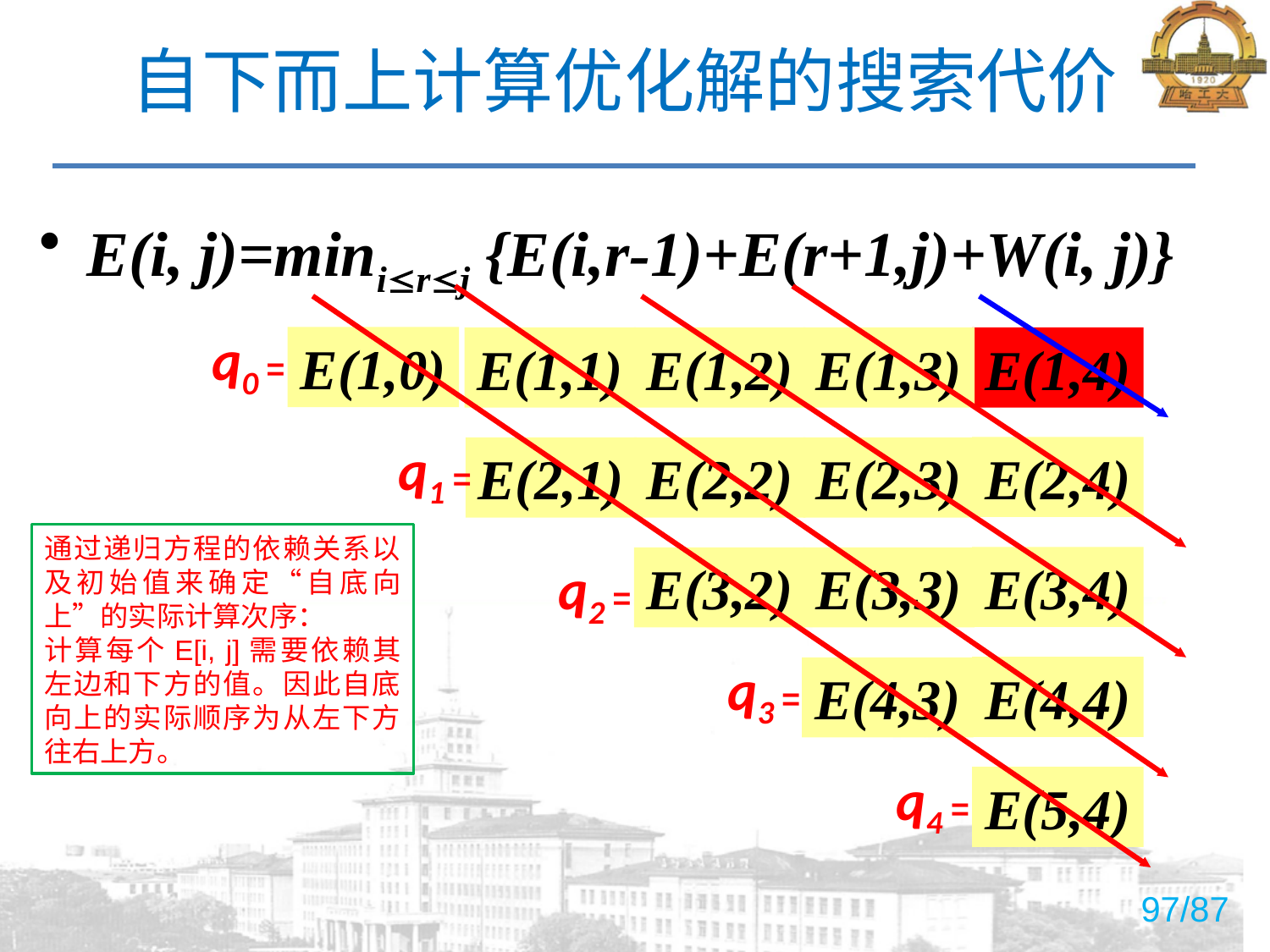

# 自下而上计算优化解的搜索代价
E(i, j)=mini≤r≤j {E(i,r-1)+E(r+1,j)+W(i, j)}

q0 =
E(1,0)
E(1,1)
E(1,2)
E(1,3)
E(1,4)
q1 =
E(2,4)
E(2,1)
E(2,2)
E(2,3)
通过递归方程的依赖关系以及初始值来确定“自底向上”的实际计算次序：
计算每个E[i, j]需要依赖其左边和下方的值。因此自底向上的实际顺序为从左下方往右上方。
q2 =
E(3,4)
E(3,2)
E(3,3)
q3 =
E(4,4)
E(4,3)
q4 =
E(5,4)